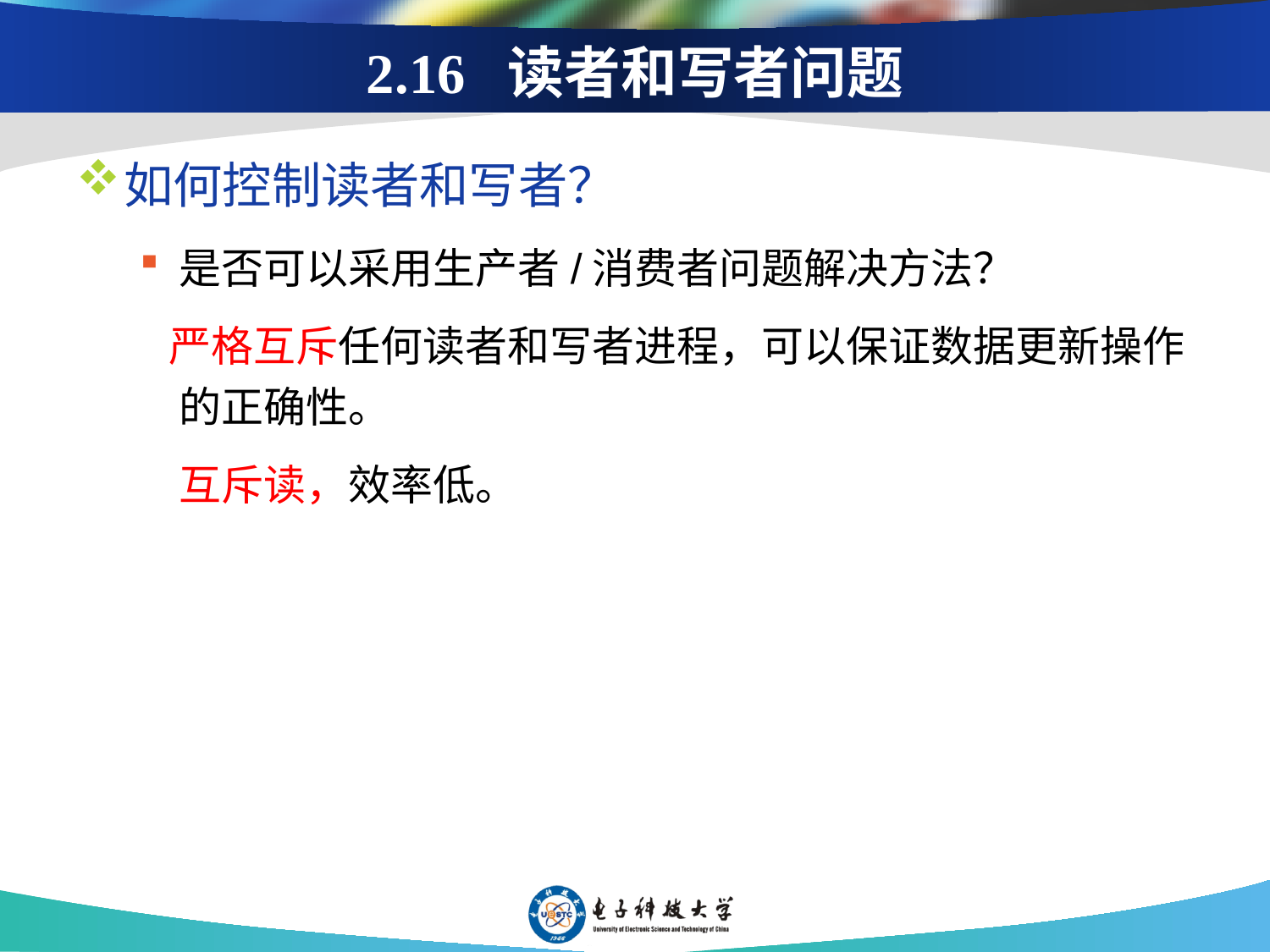

# 2.16  读者和写者问题
如何控制读者和写者？
是否可以采用生产者/消费者问题解决方法？
  严格互斥任何读者和写者进程，可以保证数据更新操作的正确性。
	互斥读，效率低。